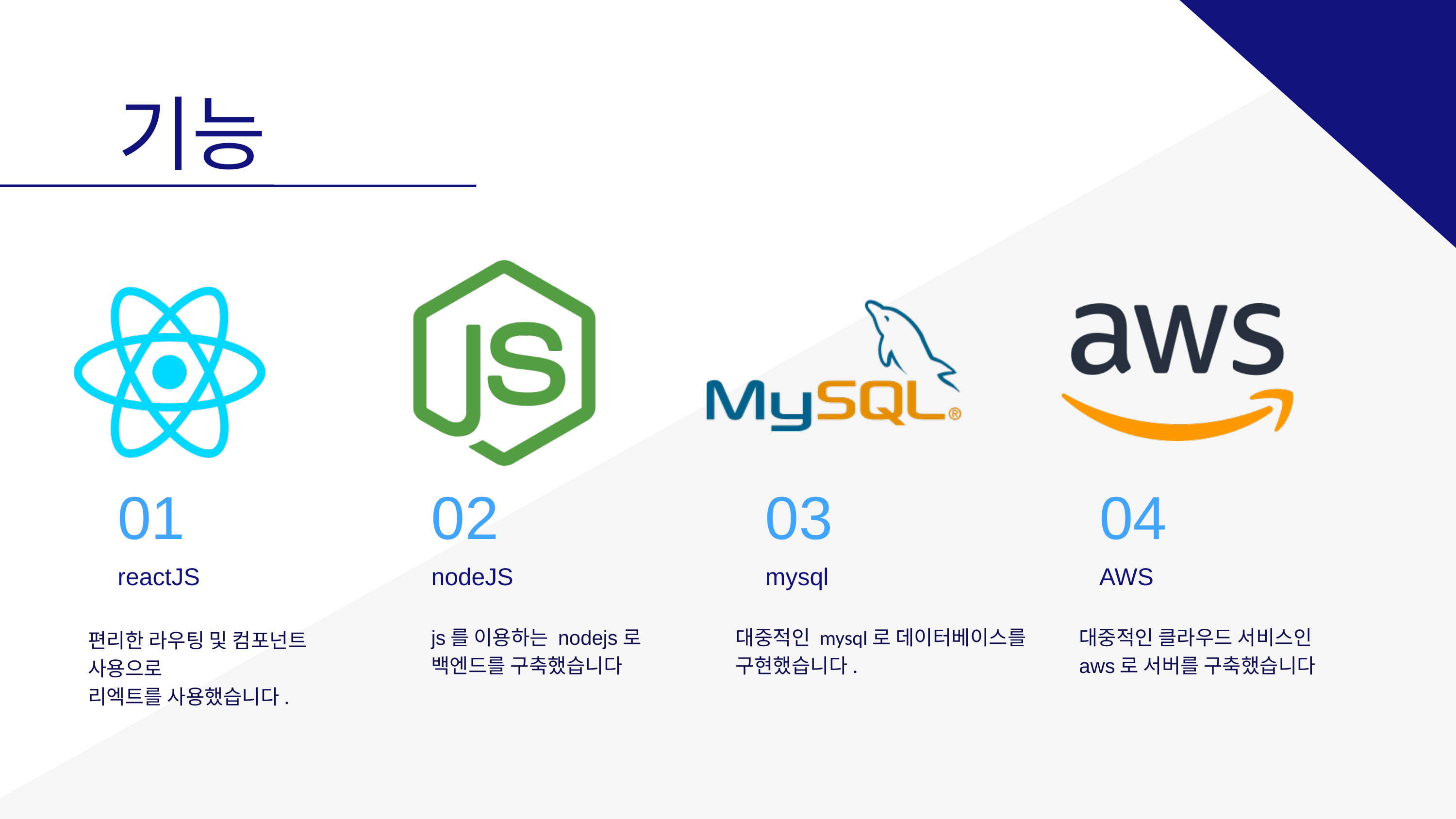

기능

01
02
03
04
reactJS
nodeJS
mysql
AWS
js를 이용하는 nodejs로
백엔드를 구축했습니다
대중적인 mysql로 데이터베이스를
구현했습니다.
대중적인 클라우드 서비스인
aws로 서버를 구축했습니다
편리한 라우팅 및 컴포넌트 사용으로
리엑트를 사용했습니다.